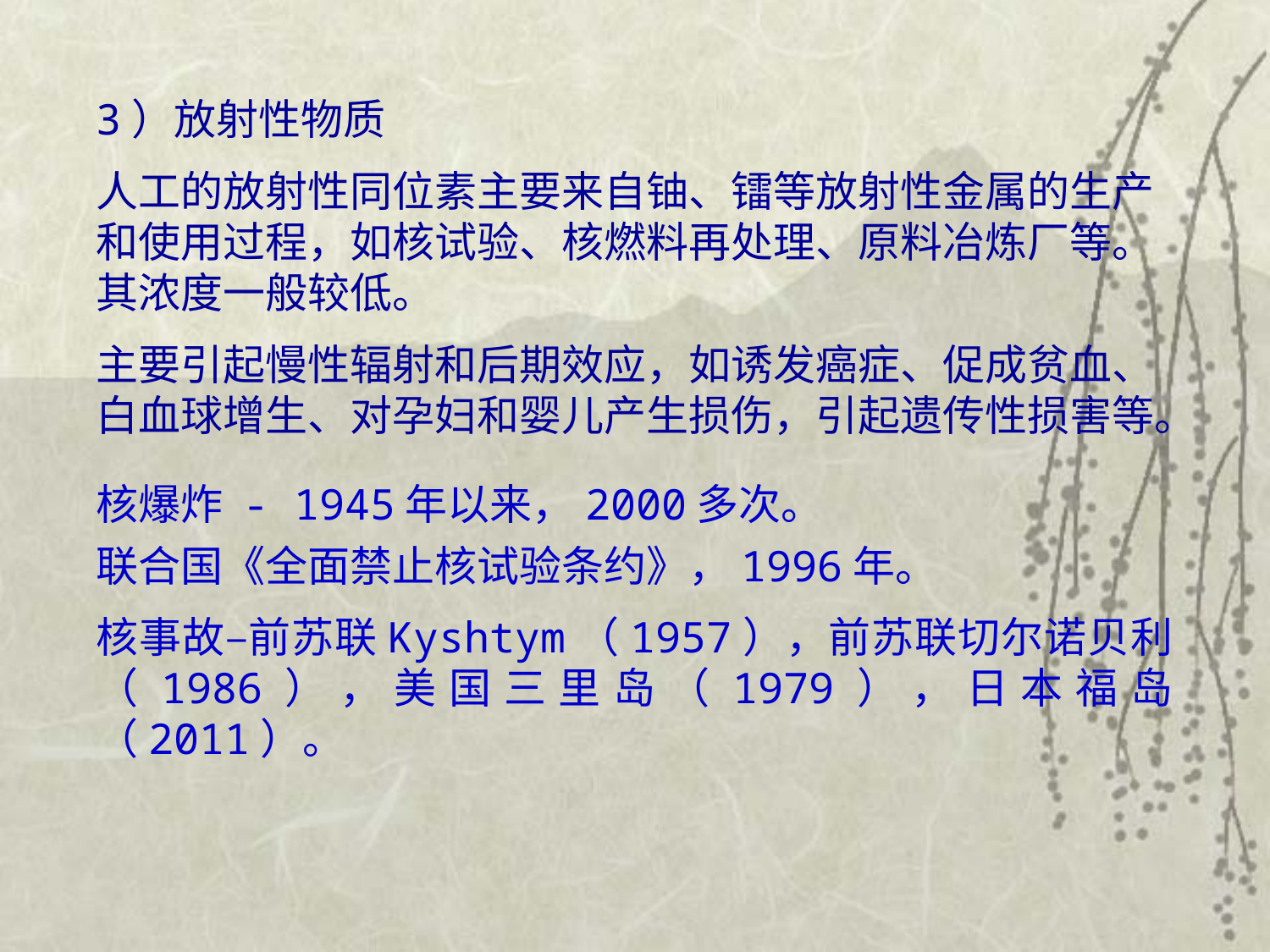

3）放射性物质
人工的放射性同位素主要来自铀、镭等放射性金属的生产和使用过程，如核试验、核燃料再处理、原料冶炼厂等。其浓度一般较低。
主要引起慢性辐射和后期效应，如诱发癌症、促成贫血、白血球增生、对孕妇和婴儿产生损伤，引起遗传性损害等。
核爆炸 - 1945年以来，2000多次。
联合国《全面禁止核试验条约》，1996年。
核事故–前苏联Kyshtym（1957），前苏联切尔诺贝利（1986），美国三里岛（1979），日本福岛（2011）。